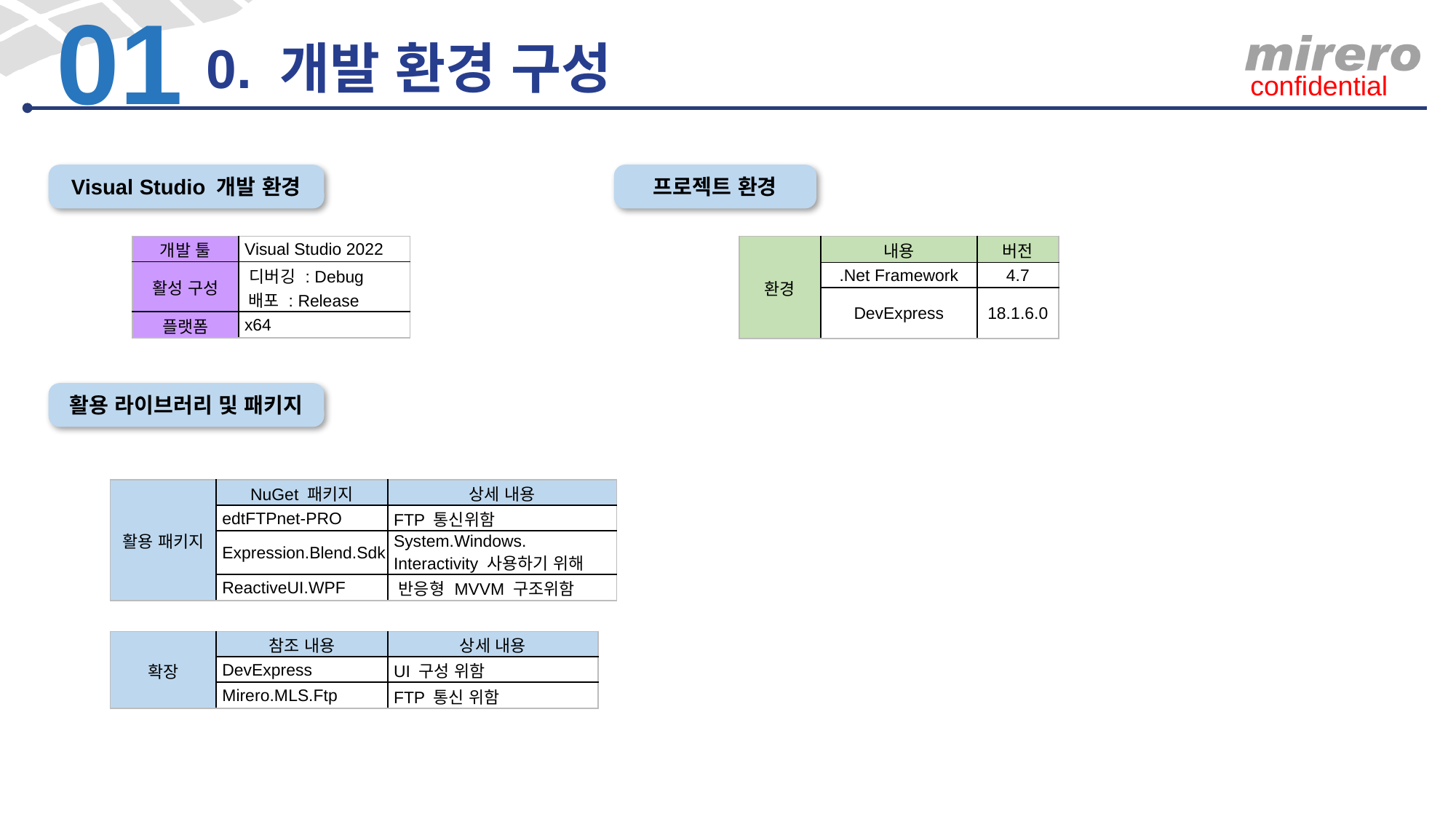

0. 개발 환경 구성
01
Visual Studio 개발 환경
프로젝트 환경
| 개발 툴 | Visual Studio 2022 |
| --- | --- |
| 활성 구성 | 디버깅 : Debug 배포 : Release |
| 플랫폼 | x64 |
| 환경 | 내용 | 버전 |
| --- | --- | --- |
|  | .Net Framework | 4.7 |
|  | DevExpress | 18.1.6.0 |
활용 라이브러리 및 패키지
| 활용 패키지 | NuGet 패키지 | 상세 내용 |
| --- | --- | --- |
|  | edtFTPnet-PRO | FTP 통신위함 |
|  | Expression.Blend.Sdk | System.Windows. Interactivity 사용하기 위해 |
|  | ReactiveUI.WPF | 반응형 MVVM 구조위함 |
| 확장 | 참조 내용 | 상세 내용 |
| --- | --- | --- |
|  | DevExpress | UI 구성 위함 |
|  | Mirero.MLS.Ftp | FTP 통신 위함 |